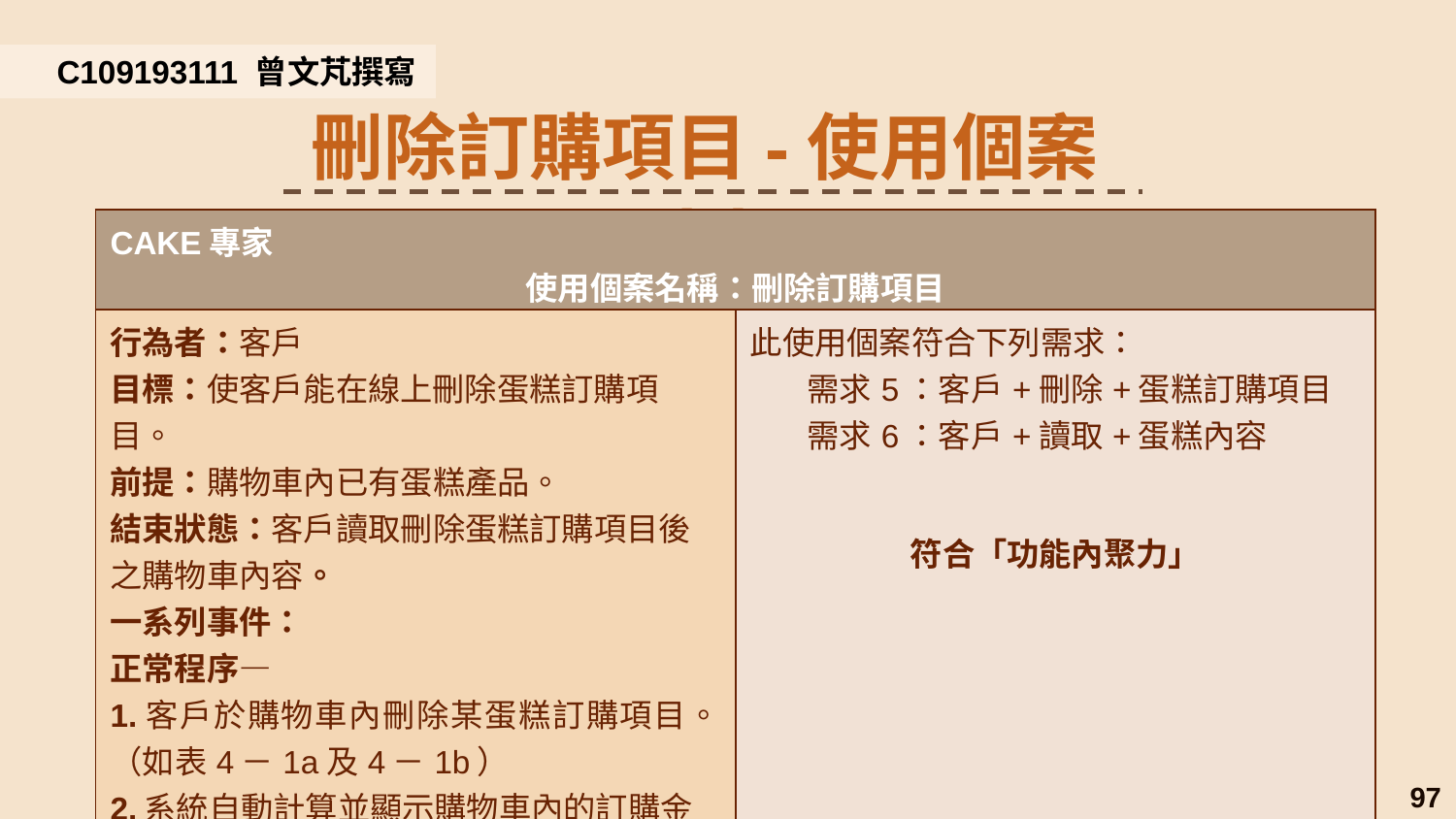

C109193111 曾文芃撰寫
刪除訂購項目-使用個案(4)
| CAKE專家 使用個案名稱：刪除訂購項目 |  |
| --- | --- |
| 行為者：客戶 目標：使客戶能在線上刪除蛋糕訂購項目。 前提：購物車內已有蛋糕產品。 結束狀態：客戶讀取刪除蛋糕訂購項目後之購物車內容。 一系列事件： 正常程序— 1.客戶於購物車內刪除某蛋糕訂購項目。（如表4－1a及4－1b） 2.系統自動計算並顯示購物車內的訂購金額: ●計算單項產品金額小計=單價\*數量 ●計算訂購總價=∑ (單項產品金額小計) | 此使用個案符合下列需求： 需求5：客戶+刪除+蛋糕訂購項目 需求6：客戶+讀取+蛋糕內容 符合「功能內聚力」 |
97